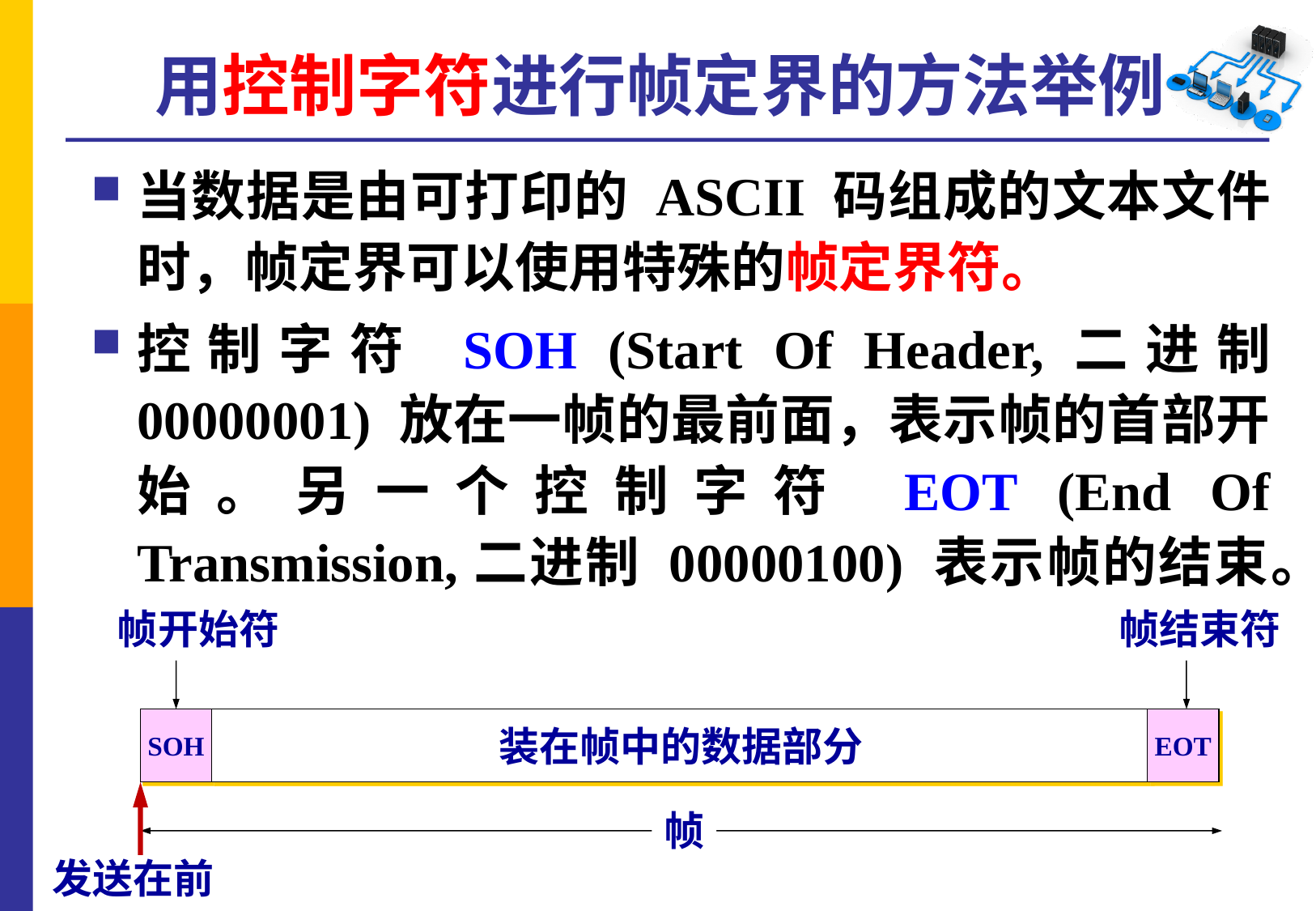

# 用控制字符进行帧定界的方法举例
当数据是由可打印的 ASCII 码组成的文本文件时，帧定界可以使用特殊的帧定界符。
控制字符 SOH (Start Of Header,二进制 00000001) 放在一帧的最前面，表示帧的首部开始。另一个控制字符 EOT (End Of Transmission,二进制 00000100) 表示帧的结束。

帧开始符
帧结束符

SOH
装在帧中的数据部分
EOT

帧

发送在前